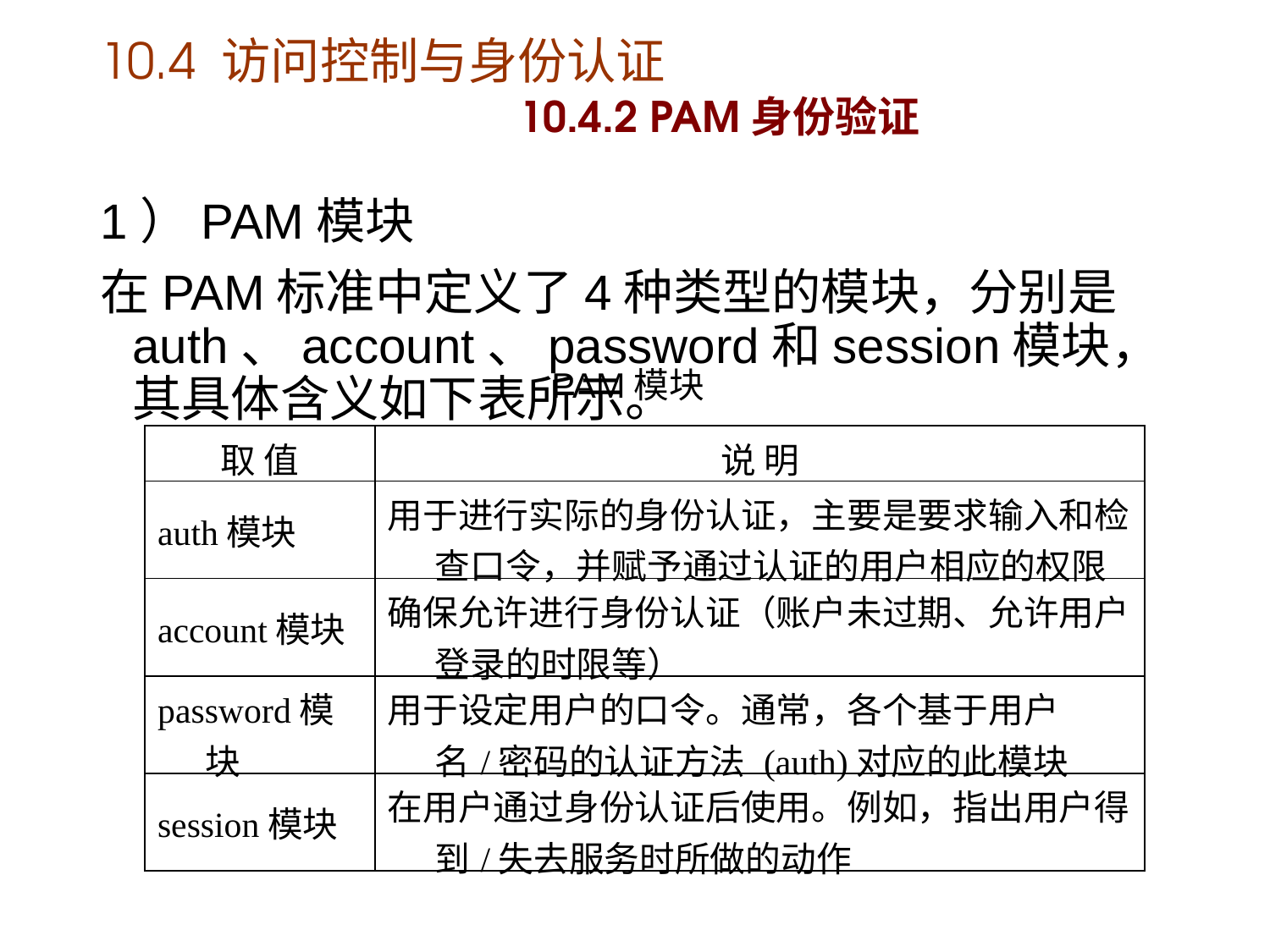

# 10.4 访问控制与身份认证 10.4.2 PAM身份验证
1）PAM模块
在PAM标准中定义了4种类型的模块，分别是auth、account、password和session模块，其具体含义如下表所示。
PAM模块
| 取 值 | 说 明 |
| --- | --- |
| auth模块 | 用于进行实际的身份认证，主要是要求输入和检查口令，并赋予通过认证的用户相应的权限 |
| account模块 | 确保允许进行身份认证（账户未过期、允许用户登录的时限等） |
| password模块 | 用于设定用户的口令。通常，各个基于用户名/密码的认证方法 (auth)对应的此模块 |
| session模块 | 在用户通过身份认证后使用。例如，指出用户得到/失去服务时所做的动作 |